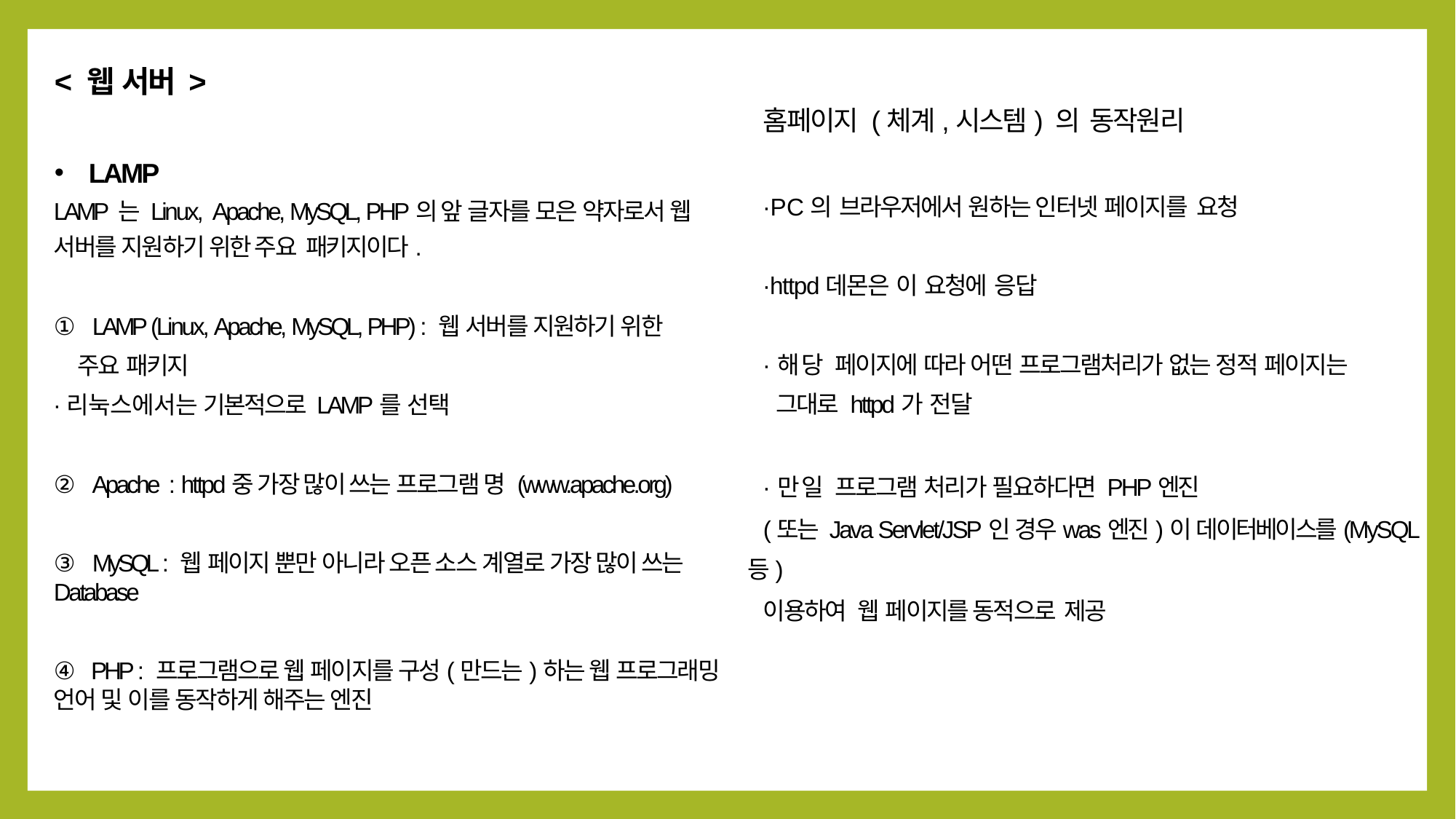

< 웹 서버 >

LAMP
LAMP 는 Linux,  Apache, MySQL, PHP의 앞 글자를 모은 약자로서 웹
서버를 지원하기 위한 주요 패키지이다.

①  LAMP (Linux, Apache, MySQL, PHP) : 웹 서버를 지원하기 위한
    주요 패키지
∙리눅스에서는 기본적으로 LAMP를 선택

②  Apache  : httpd중 가장 많이 쓰는 프로그램 명 (www.apache.org)

③  MySQL : 웹 페이지 뿐만 아니라 오픈 소스 계열로 가장 많이 쓰는 Database

④ PHP : 프로그램으로 웹 페이지를 구성(만드는)하는 웹 프로그래밍 언어 및 이를 동작하게 해주는 엔진

홈페이지 (체계,시스템) 의 동작원리

∙PC의 브라우저에서 원하는 인터넷 페이지를 요청

∙httpd데몬은 이 요청에 응답

∙해당 페이지에 따라 어떤 프로그램처리가 없는 정적 페이지는
 그대로 httpd가 전달

∙만일 프로그램 처리가 필요하다면 PHP엔진
(또는 Java Servlet/JSP인 경우was엔진)이 데이터베이스를(MySQL등)
이용하여  웹 페이지를 동적으로 제공